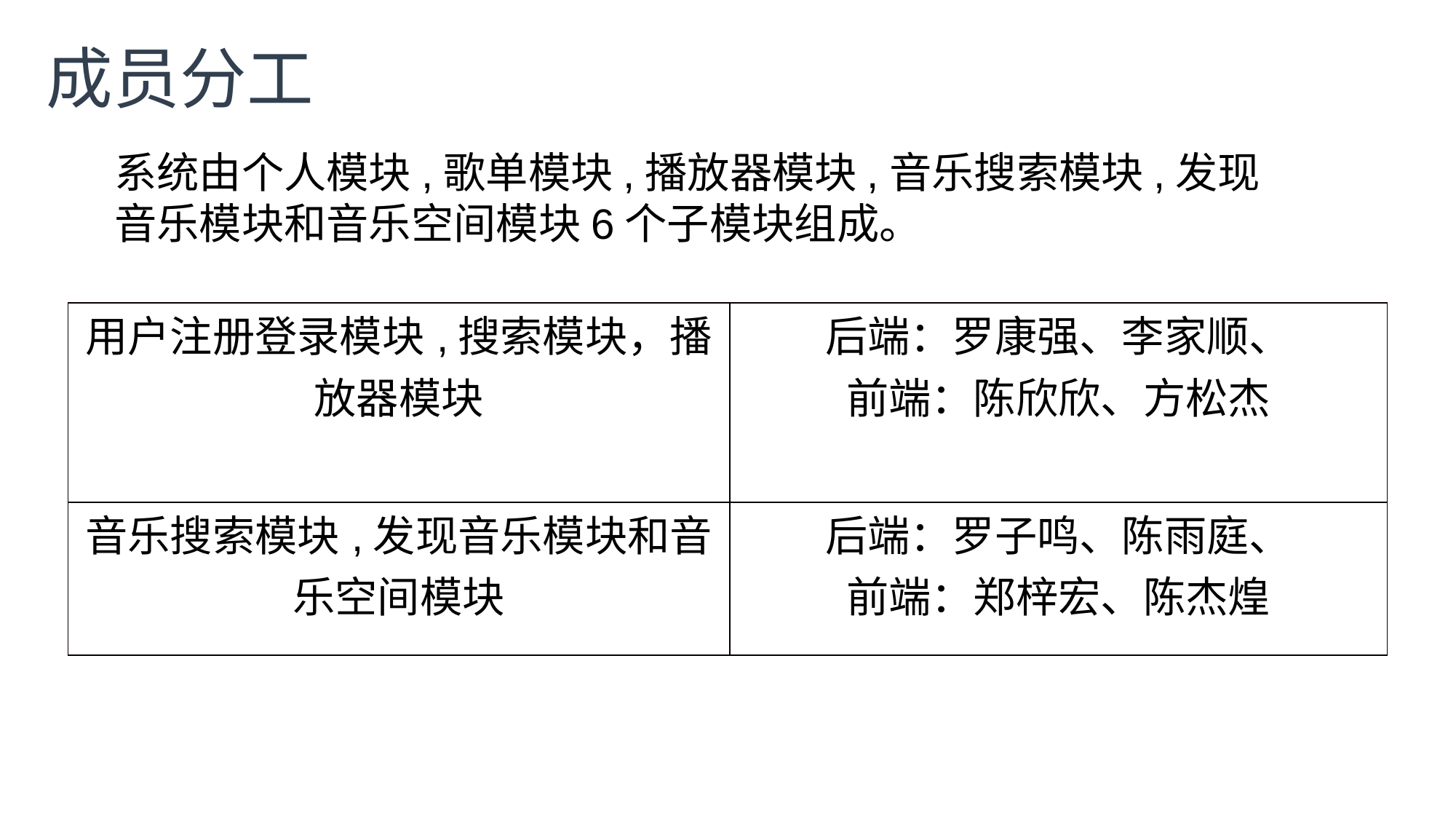

成员分工
系统由个人模块,歌单模块,播放器模块,音乐搜索模块,发现音乐模块和音乐空间模块6个子模块组成。

| 用户注册登录模块,搜索模块，播放器模块 | 后端：罗康强、李家顺、 前端：陈欣欣、方松杰 |
| --- | --- |
| 音乐搜索模块,发现音乐模块和音乐空间模块 | 后端：罗子鸣、陈雨庭、 前端：郑梓宏、陈杰煌 |